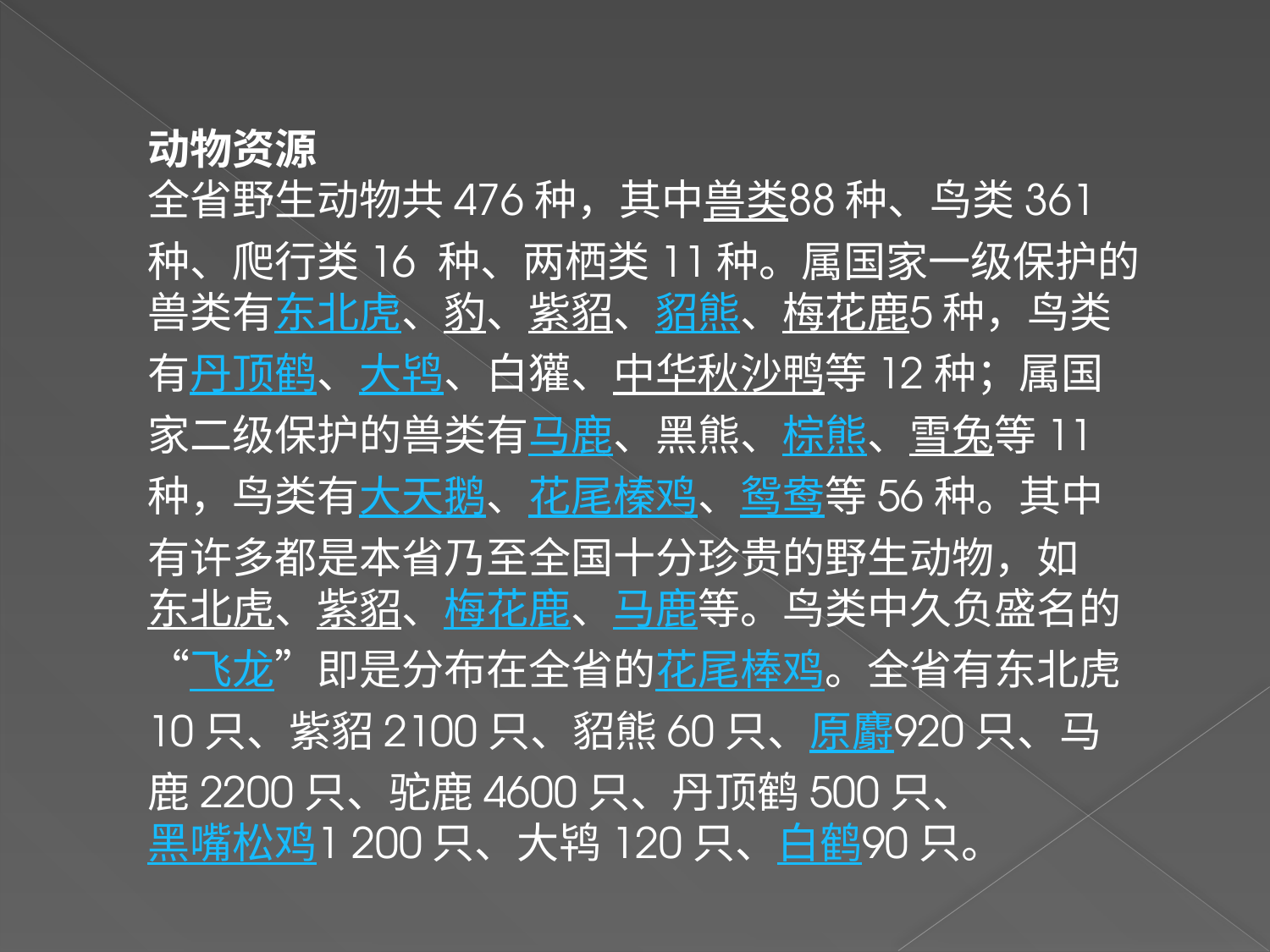

动物资源
全省野生动物共476种，其中兽类88种、鸟类361种、爬行类16 种、两栖类11种。属国家一级保护的兽类有东北虎、豹、紫貂、貂熊、梅花鹿5种，鸟类有丹顶鹤、大鸨、白獾、中华秋沙鸭等12种；属国家二级保护的兽类有马鹿、黑熊、棕熊、雪兔等11种，鸟类有大天鹅、花尾榛鸡、鸳鸯等56种。其中有许多都是本省乃至全国十分珍贵的野生动物，如东北虎、紫貂、梅花鹿、马鹿等。鸟类中久负盛名的“飞龙”即是分布在全省的花尾棒鸡。全省有东北虎10只、紫貂2100只、貂熊60只、原麝920只、马鹿2200只、驼鹿4600只、丹顶鹤500只、黑嘴松鸡1 200只、大鸨120只、白鹤90只。